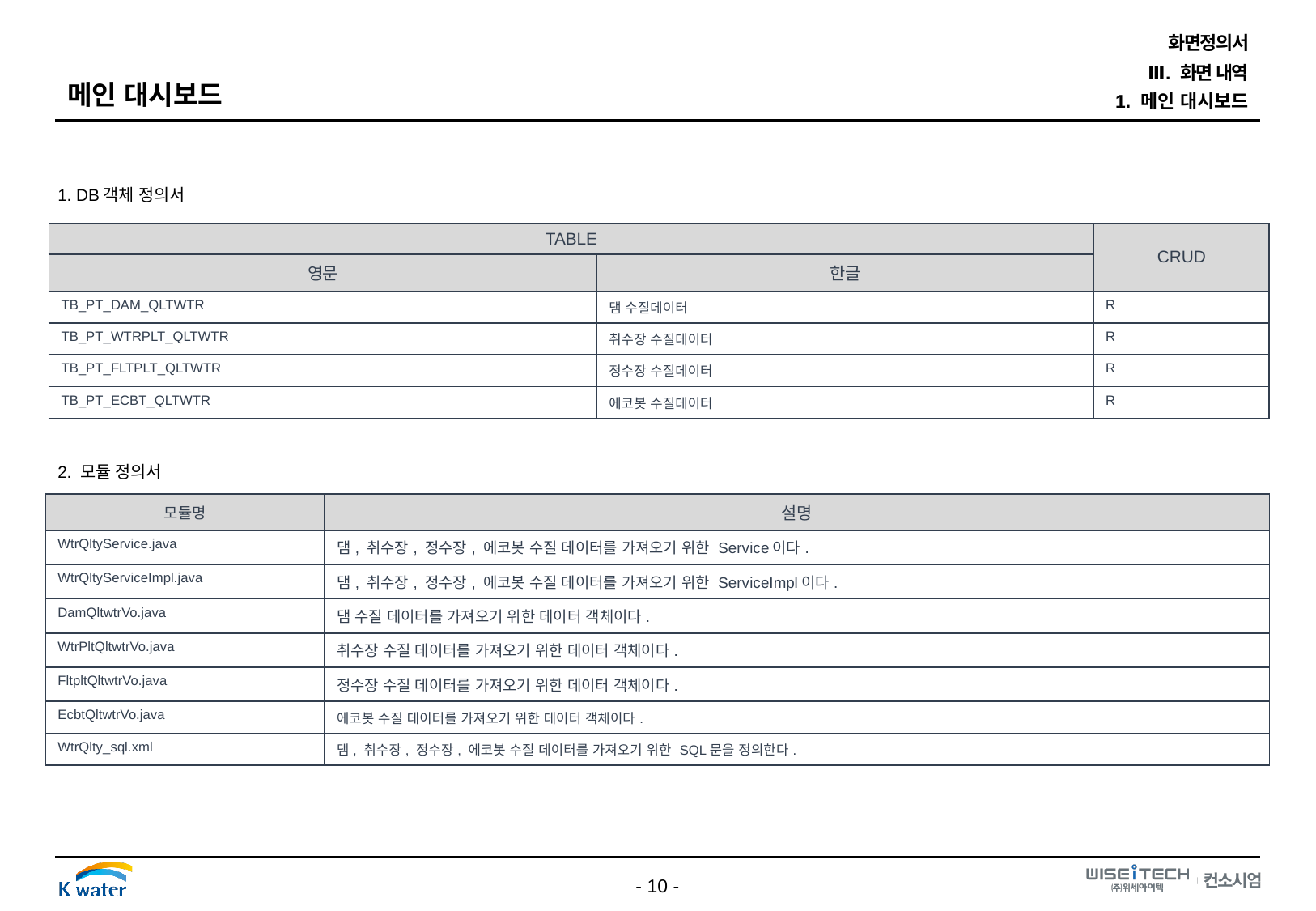

화면정의서
Ⅲ. 화면 내역
메인 대시보드
1. 메인 대시보드
1. DB객체 정의서
| TABLE |  | CRUD |
| --- | --- | --- |
| 영문 | 한글 |  |
| TB\_PT\_DAM\_QLTWTR | 댐 수질데이터 | R |
| TB\_PT\_WTRPLT\_QLTWTR | 취수장 수질데이터 | R |
| TB\_PT\_FLTPLT\_QLTWTR | 정수장 수질데이터 | R |
| TB\_PT\_ECBT\_QLTWTR | 에코봇 수질데이터 | R |
2. 모듈 정의서
| 모듈명 | 설명 |
| --- | --- |
| WtrQltyService.java | 댐, 취수장, 정수장, 에코봇 수질 데이터를 가져오기 위한 Service이다. |
| WtrQltyServiceImpl.java | 댐, 취수장, 정수장, 에코봇 수질 데이터를 가져오기 위한 ServiceImpl이다. |
| DamQltwtrVo.java | 댐 수질 데이터를 가져오기 위한 데이터 객체이다. |
| WtrPltQltwtrVo.java | 취수장 수질 데이터를 가져오기 위한 데이터 객체이다. |
| FltpltQltwtrVo.java | 정수장 수질 데이터를 가져오기 위한 데이터 객체이다. |
| EcbtQltwtrVo.java | 에코봇 수질 데이터를 가져오기 위한 데이터 객체이다. |
| WtrQlty\_sql.xml | 댐, 취수장, 정수장, 에코봇 수질 데이터를 가져오기 위한 SQL문을 정의한다. |